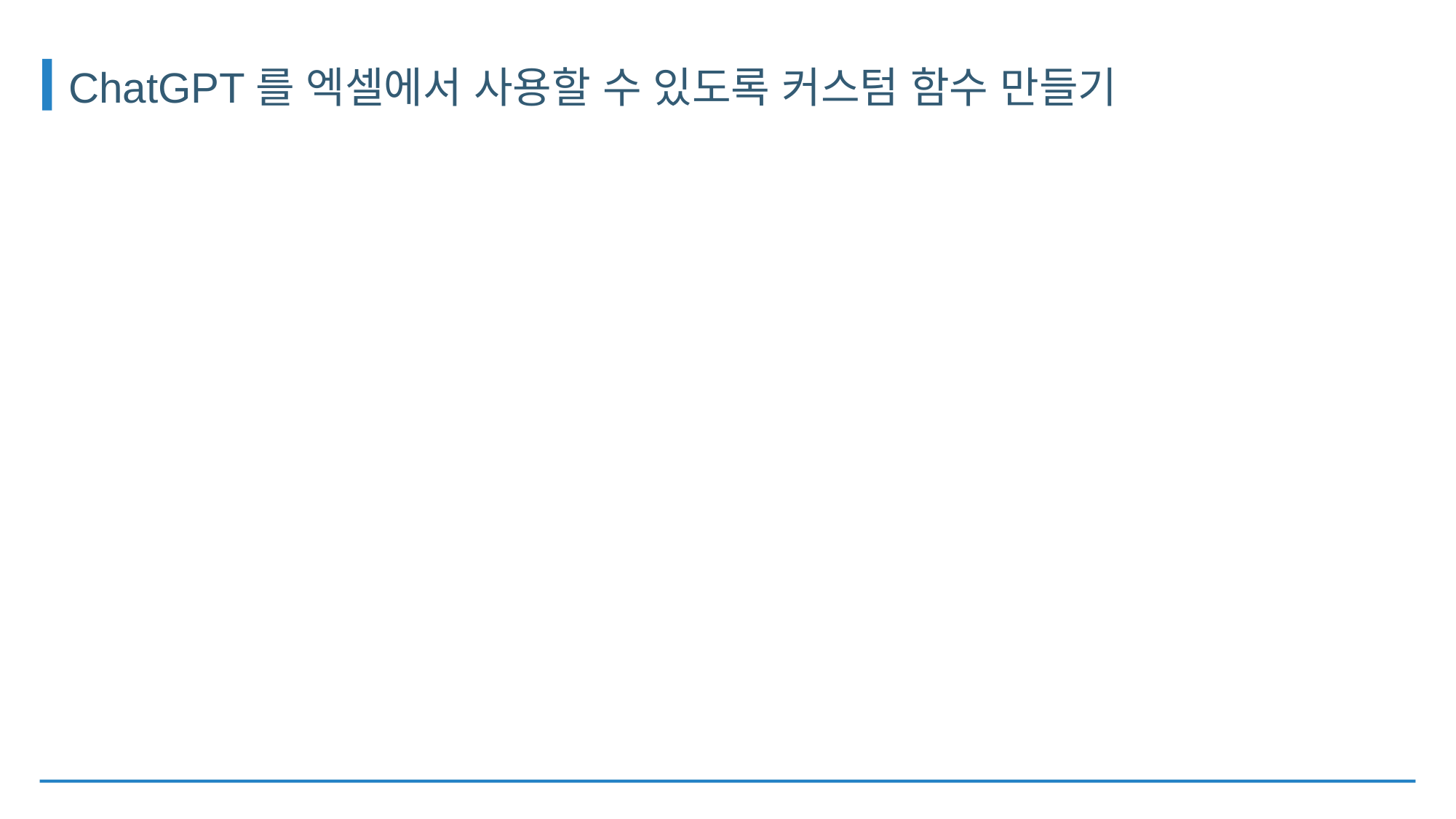

# ChatGPT를 엑셀에서 사용할 수 있도록 커스텀 함수 만들기